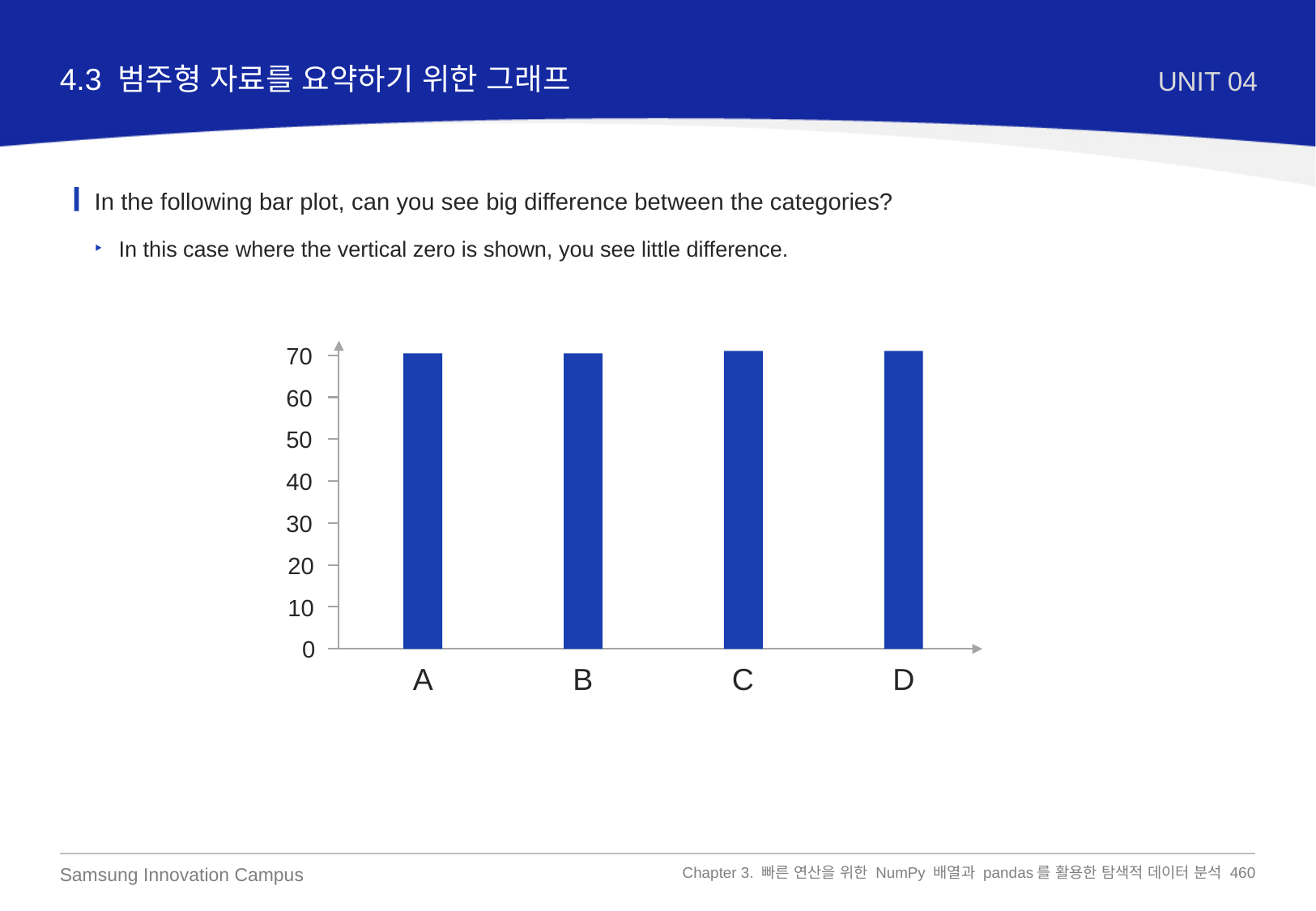

4.3 범주형 자료를 요약하기 위한 그래프
UNIT 04
In the following bar plot, can you see big difference between the categories?

In this case where the vertical zero is shown, you see little difference.
70

60
50
40
30
20
10
0
A
B
C
D